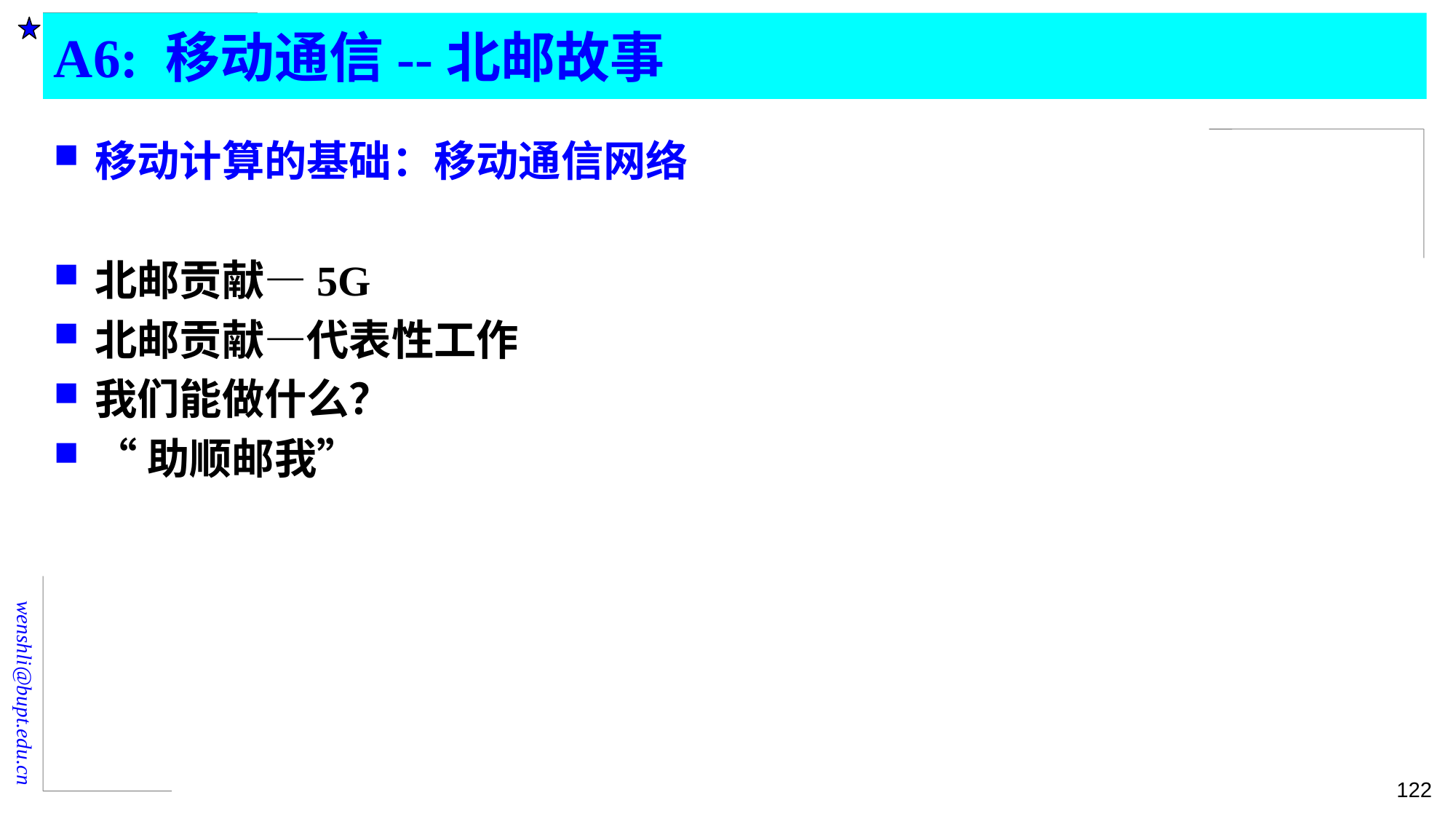

# A6: 移动通信--北邮故事
移动计算的基础：移动通信网络

北邮贡献—5G
北邮贡献—代表性工作
我们能做什么？
“助顺邮我”
122